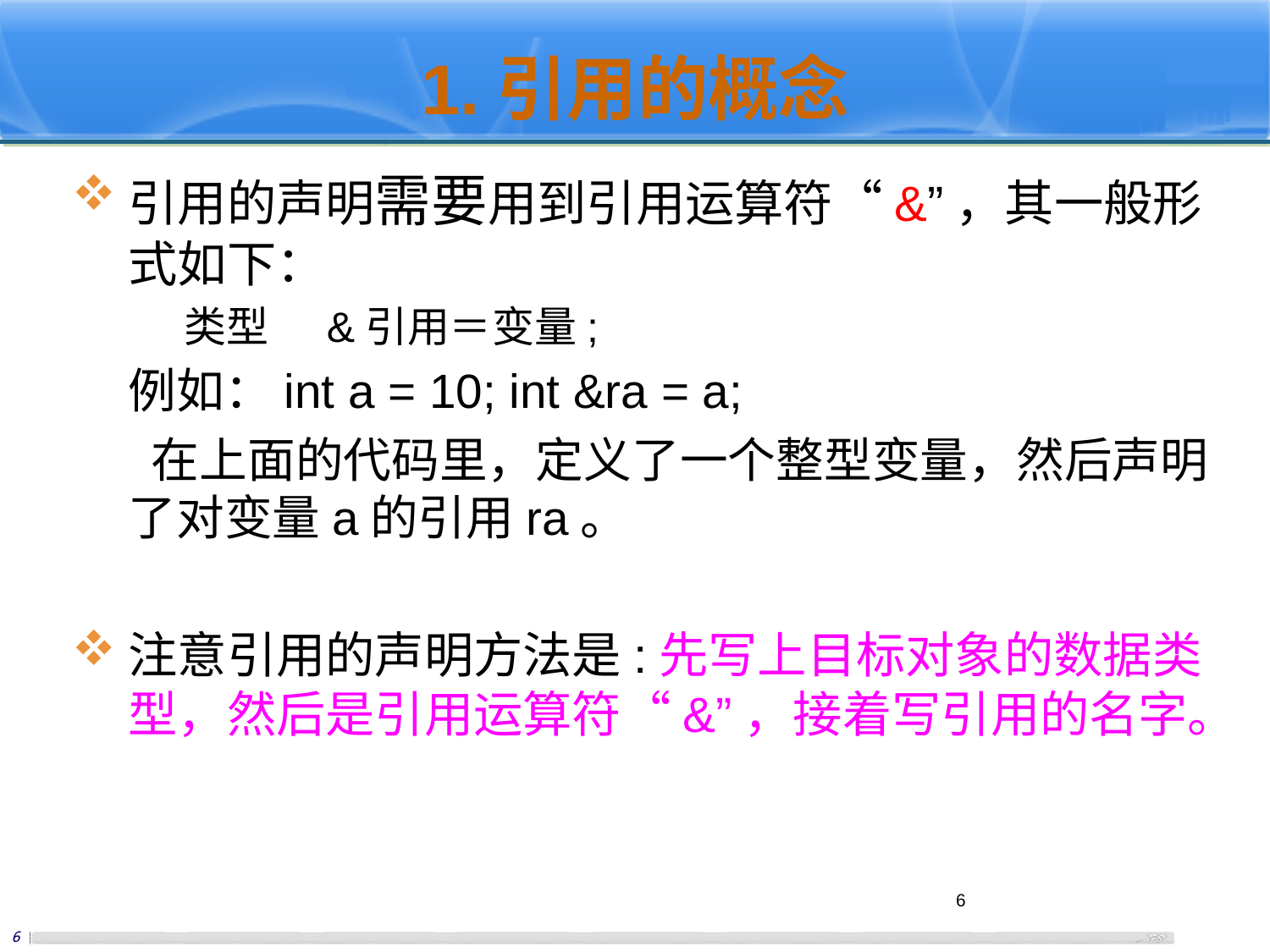

# 1.引用的概念
引用的声明需要用到引用运算符“&”，其一般形式如下：
类型     &引用＝变量;
	例如：int a = 10;	int &ra = a;
	 在上面的代码里，定义了一个整型变量，然后声明了对变量a的引用ra。

注意引用的声明方法是:先写上目标对象的数据类型，然后是引用运算符“&”，接着写引用的名字。
6